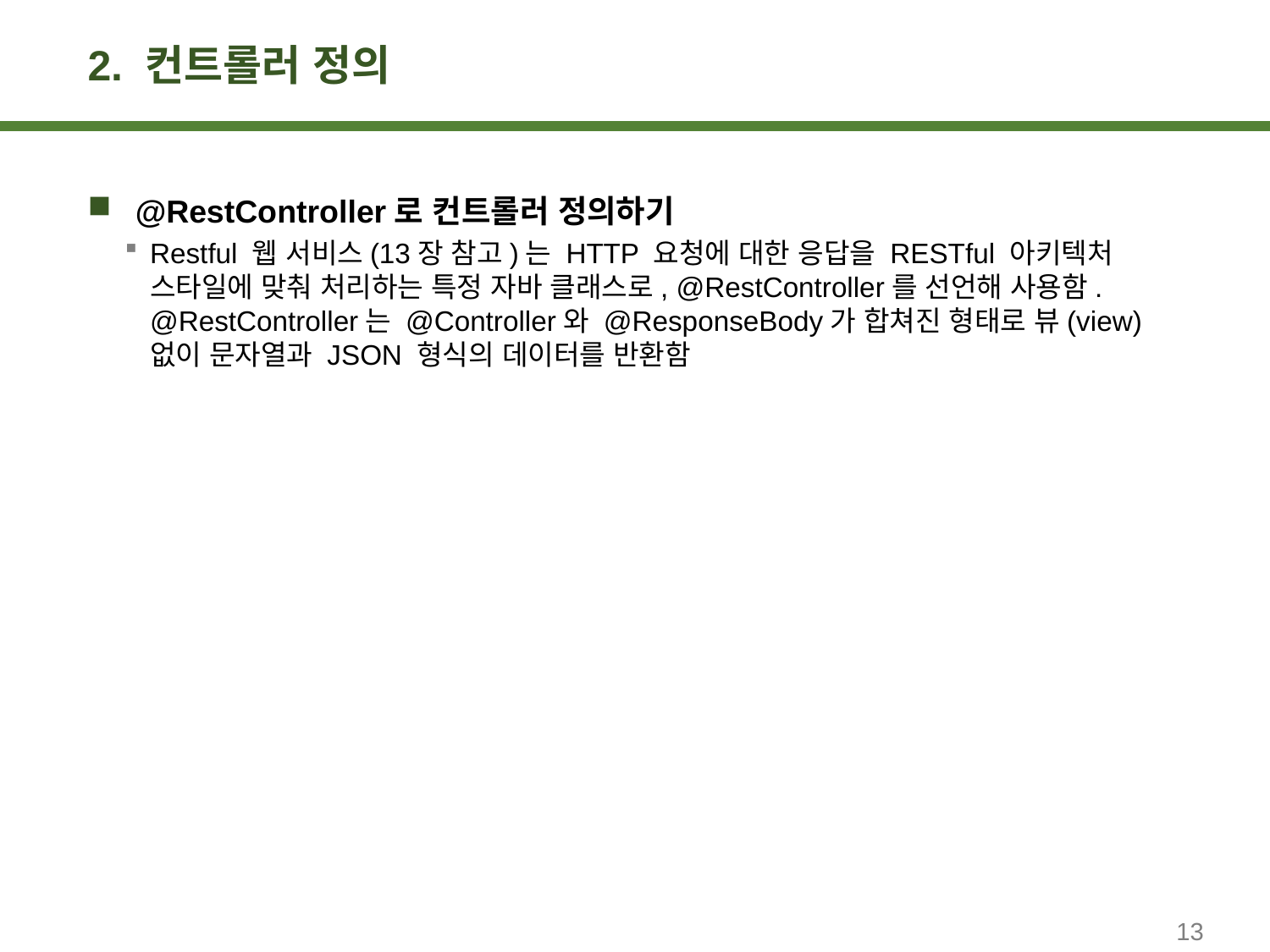

# 2. 컨트롤러 정의
@RestController로 컨트롤러 정의하기
Restful 웹 서비스(13장 참고)는 HTTP 요청에 대한 응답을 RESTful 아키텍처 스타일에 맞춰 처리하는 특정 자바 클래스로, @RestController를 선언해 사용함. @RestController는 @Controller와 @ResponseBody가 합쳐진 형태로 뷰(view) 없이 문자열과 JSON 형식의 데이터를 반환함